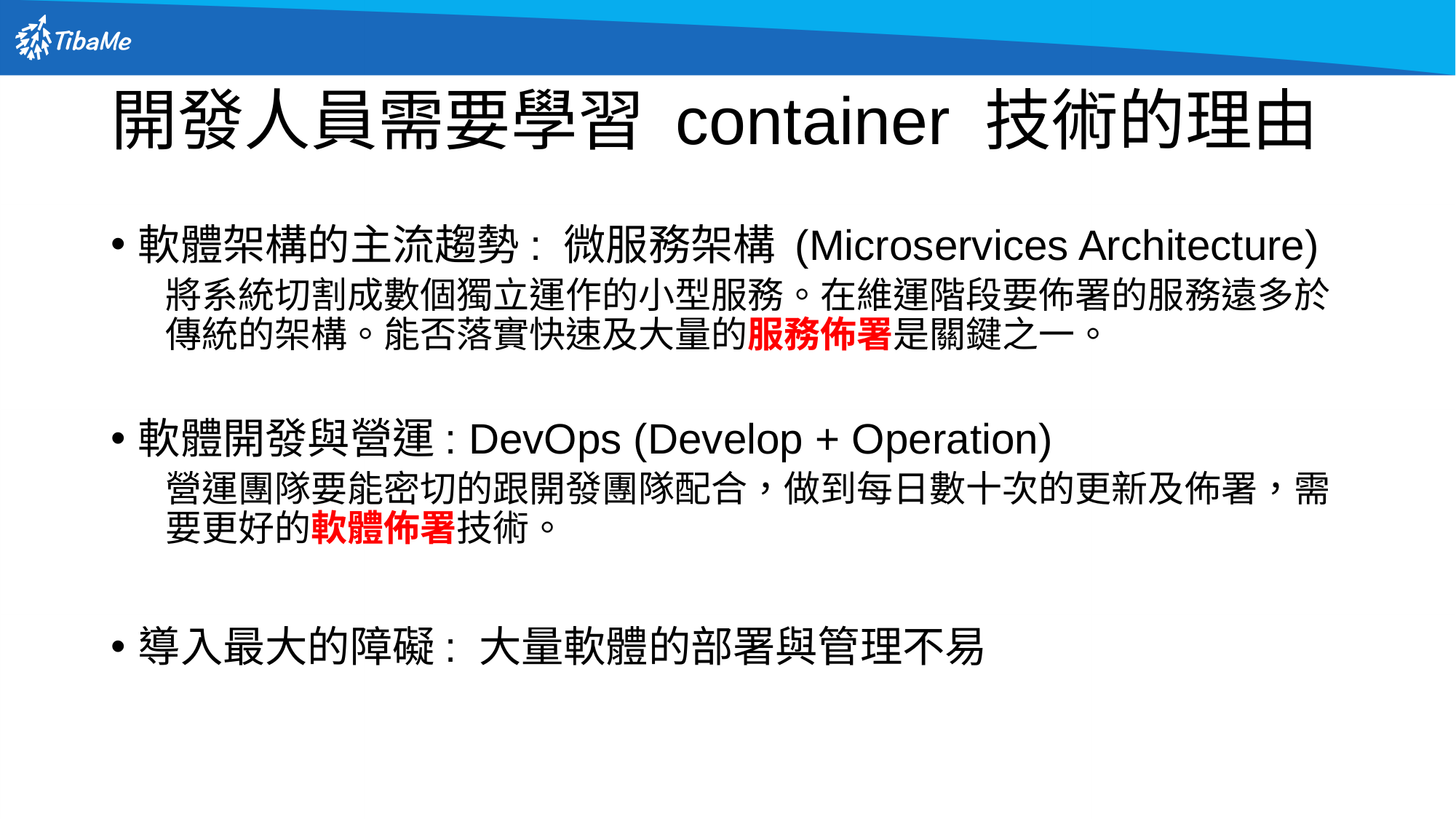

# 開發人員需要學習 container 技術的理由
軟體架構的主流趨勢: 微服務架構 (Microservices Architecture)
將系統切割成數個獨立運作的小型服務。在維運階段要佈署的服務遠多於傳統的架構。能否落實快速及大量的服務佈署是關鍵之一。

軟體開發與營運: DevOps (Develop + Operation)
營運團隊要能密切的跟開發團隊配合，做到每日數十次的更新及佈署，需要更好的軟體佈署技術。

導入最大的障礙: 大量軟體的部署與管理不易